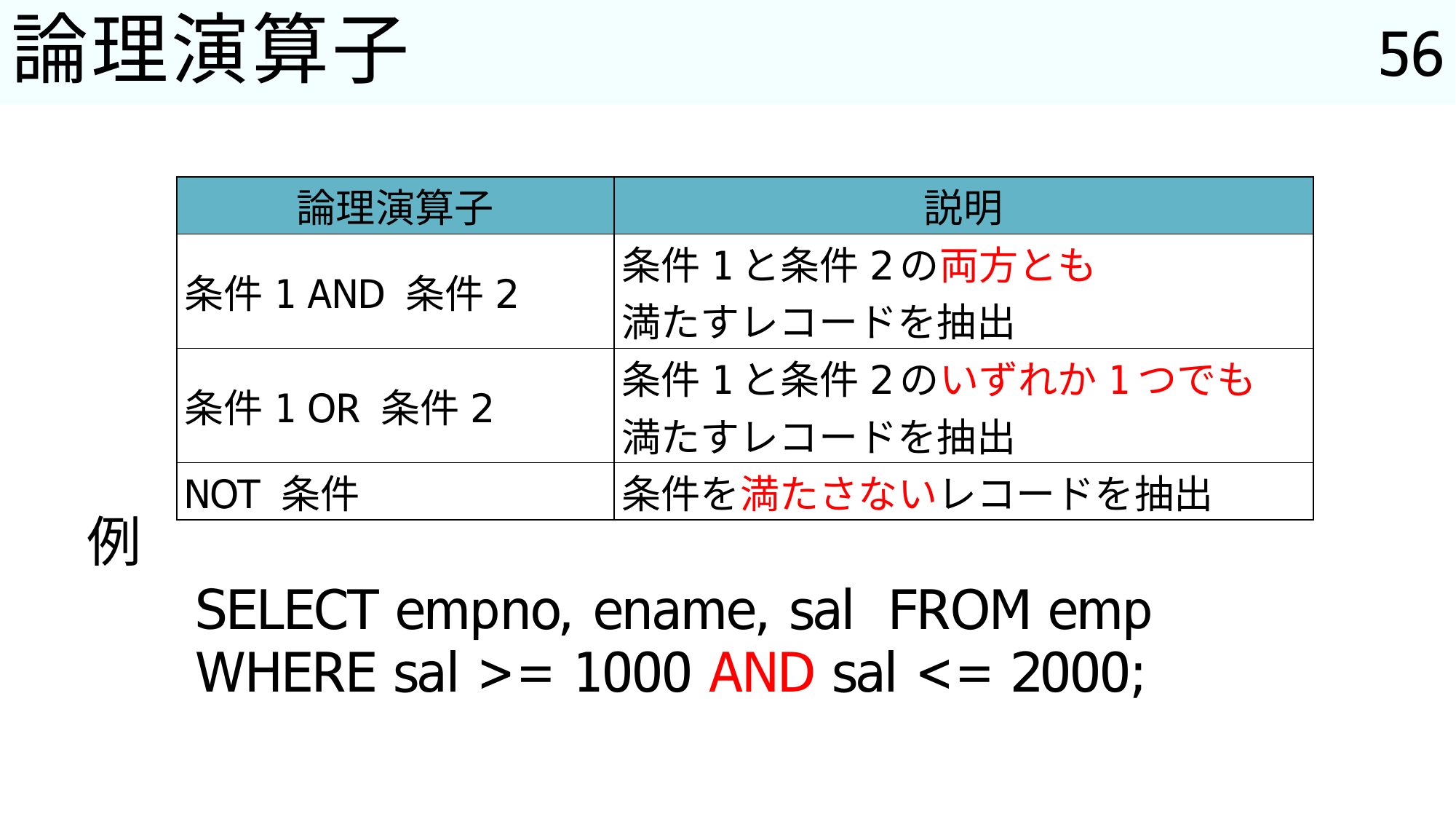

56
# 論理演算子
| 論理演算子 | 説明 |
| --- | --- |
| 条件1 AND 条件2 | 条件1と条件2の両方とも 満たすレコードを抽出 |
| 条件1 OR 条件2 | 条件1と条件2のいずれか1つでも 満たすレコードを抽出 |
| NOT 条件 | 条件を満たさないレコードを抽出 |
例
	SELECT empno, ename, sal  FROM emp
	WHERE sal >= 1000 AND sal <= 2000;